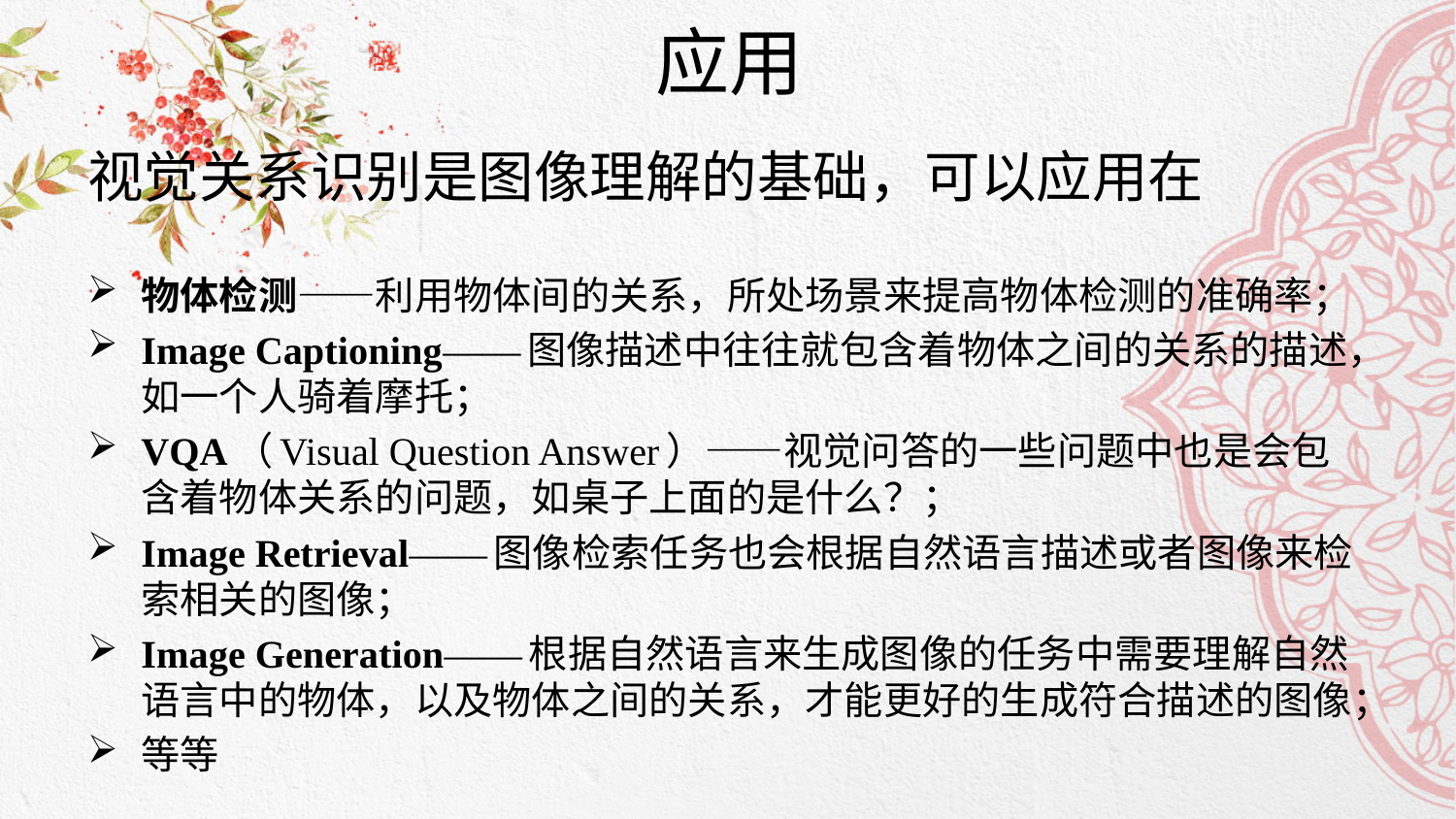

# 应用
视觉关系识别是图像理解的基础，可以应用在

物体检测——利用物体间的关系，所处场景来提高物体检测的准确率；
Image Captioning——图像描述中往往就包含着物体之间的关系的描述，如一个人骑着摩托；
VQA（Visual Question Answer）——视觉问答的一些问题中也是会包含着物体关系的问题，如桌子上面的是什么？；
Image Retrieval——图像检索任务也会根据自然语言描述或者图像来检索相关的图像；
Image Generation——根据自然语言来生成图像的任务中需要理解自然语言中的物体，以及物体之间的关系，才能更好的生成符合描述的图像；
等等